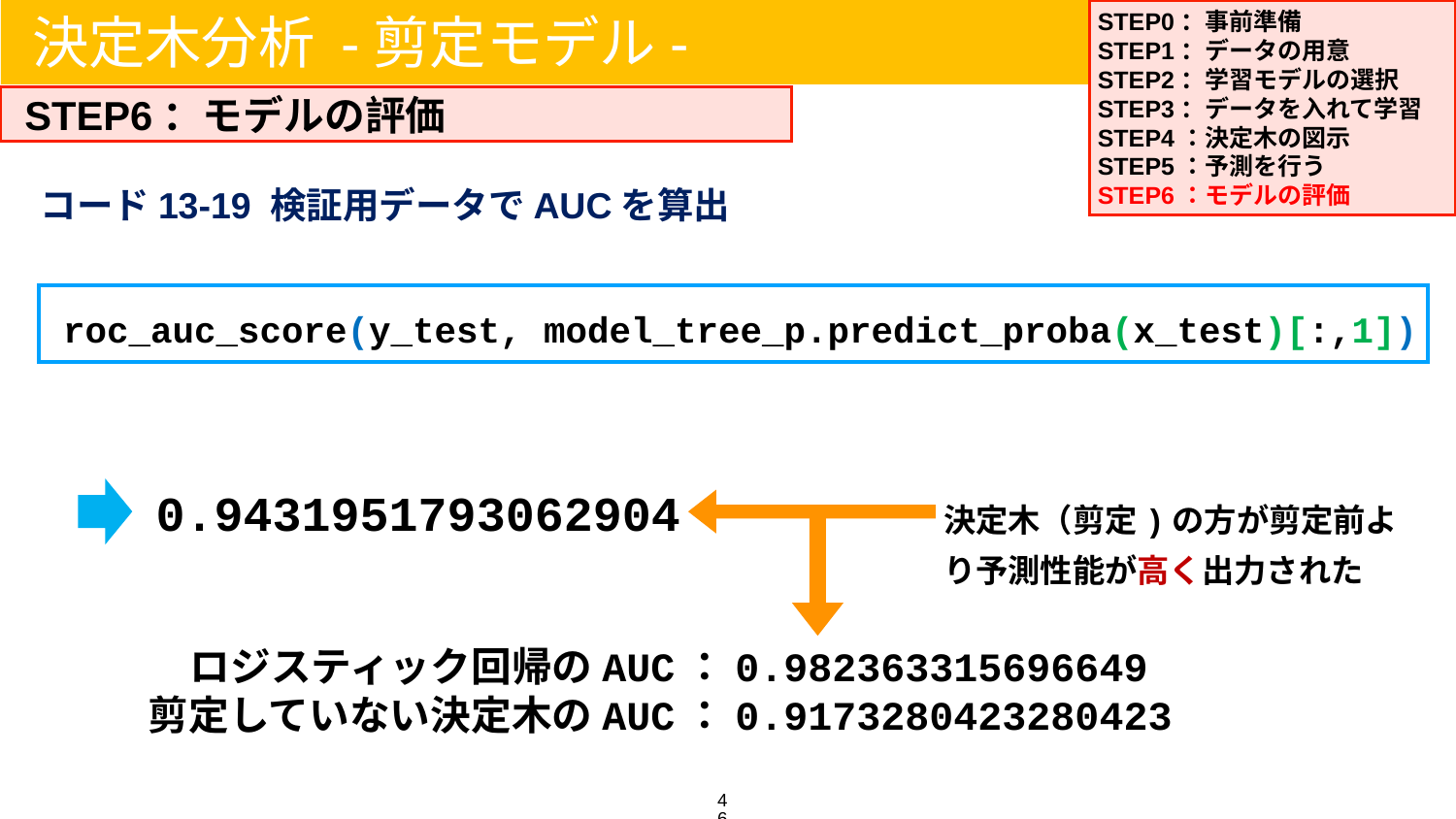

STEP0：事前準備
STEP1：データの用意
STEP2：学習モデルの選択
STEP3：データを入れて学習
STEP4：決定木の図示
STEP5：予測を行う
STEP6：モデルの評価

決定木分析 -剪定モデル-
STEP6：モデルの評価
コード13-19 検証用データでAUCを算出
roc_auc_score(y_test, model_tree_p.predict_proba(x_test)[:,1])
0.9431951793062904
決定木（剪定)の方が剪定前より予測性能が高く出力された

ロジスティック回帰のAUC：0.982363315696649
剪定していない決定木のAUC：0.9173280423280423
46